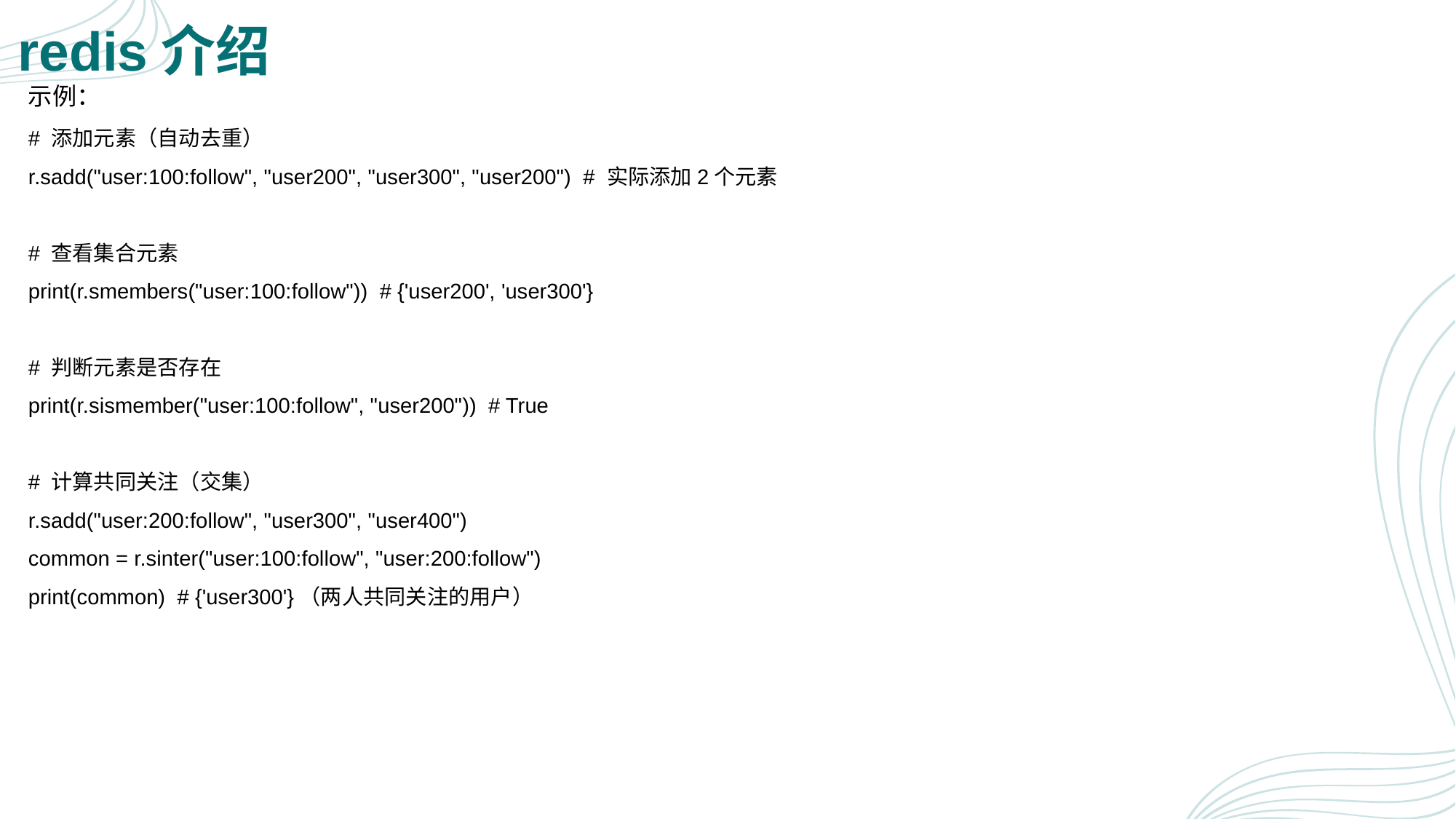

# redis介绍
示例：
# 添加元素（自动去重）
r.sadd("user:100:follow", "user200", "user300", "user200")  # 实际添加2个元素

# 查看集合元素
print(r.smembers("user:100:follow"))  # {'user200', 'user300'}

# 判断元素是否存在
print(r.sismember("user:100:follow", "user200"))  # True

# 计算共同关注（交集）
r.sadd("user:200:follow", "user300", "user400")
common = r.sinter("user:100:follow", "user:200:follow")
print(common)  # {'user300'}（两人共同关注的用户）